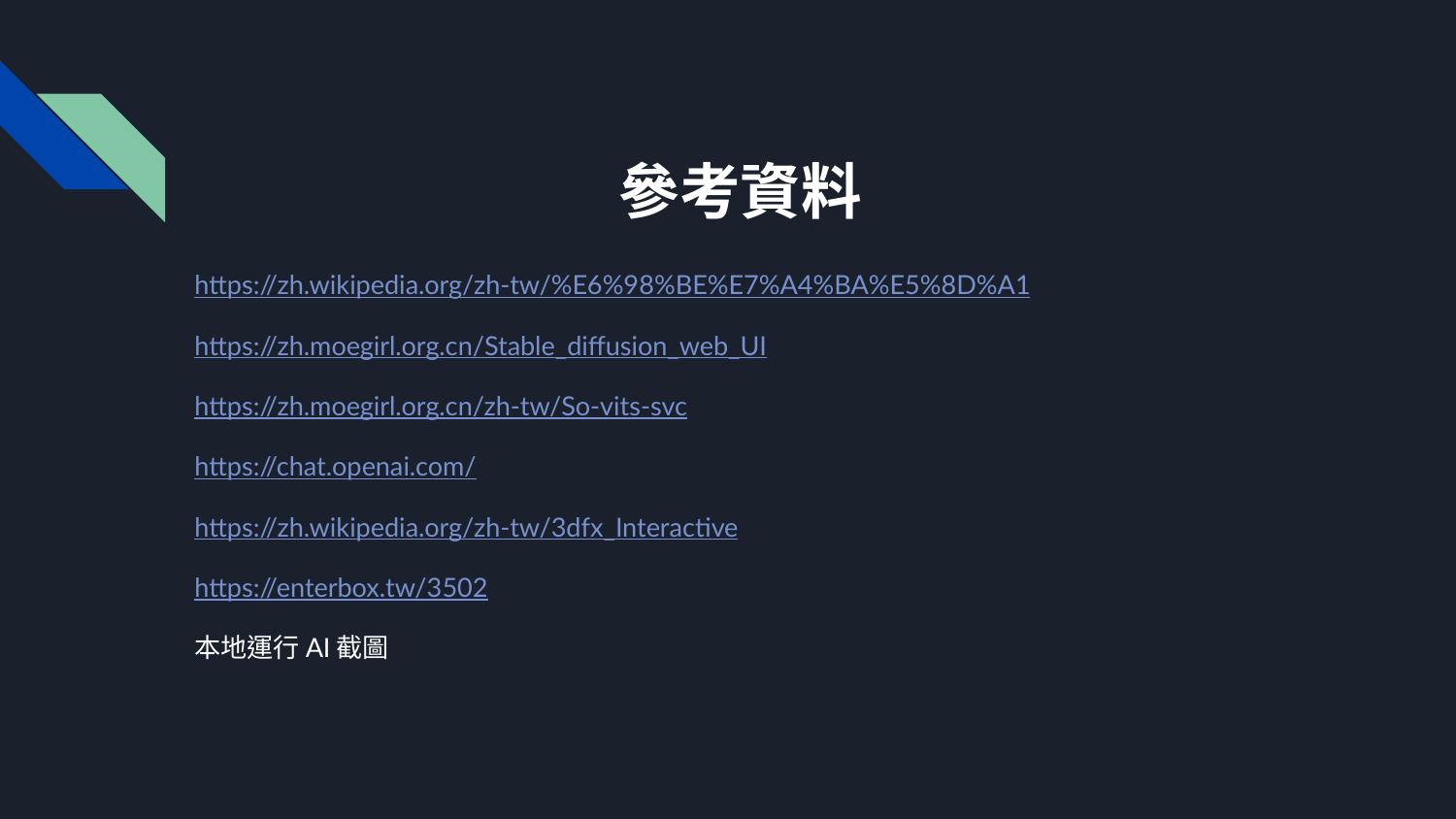

# 參考資料
https://zh.wikipedia.org/zh-tw/%E6%98%BE%E7%A4%BA%E5%8D%A1
https://zh.moegirl.org.cn/Stable_diffusion_web_UI
https://zh.moegirl.org.cn/zh-tw/So-vits-svc
https://chat.openai.com/
https://zh.wikipedia.org/zh-tw/3dfx_Interactive
https://enterbox.tw/3502
本地運行AI截圖